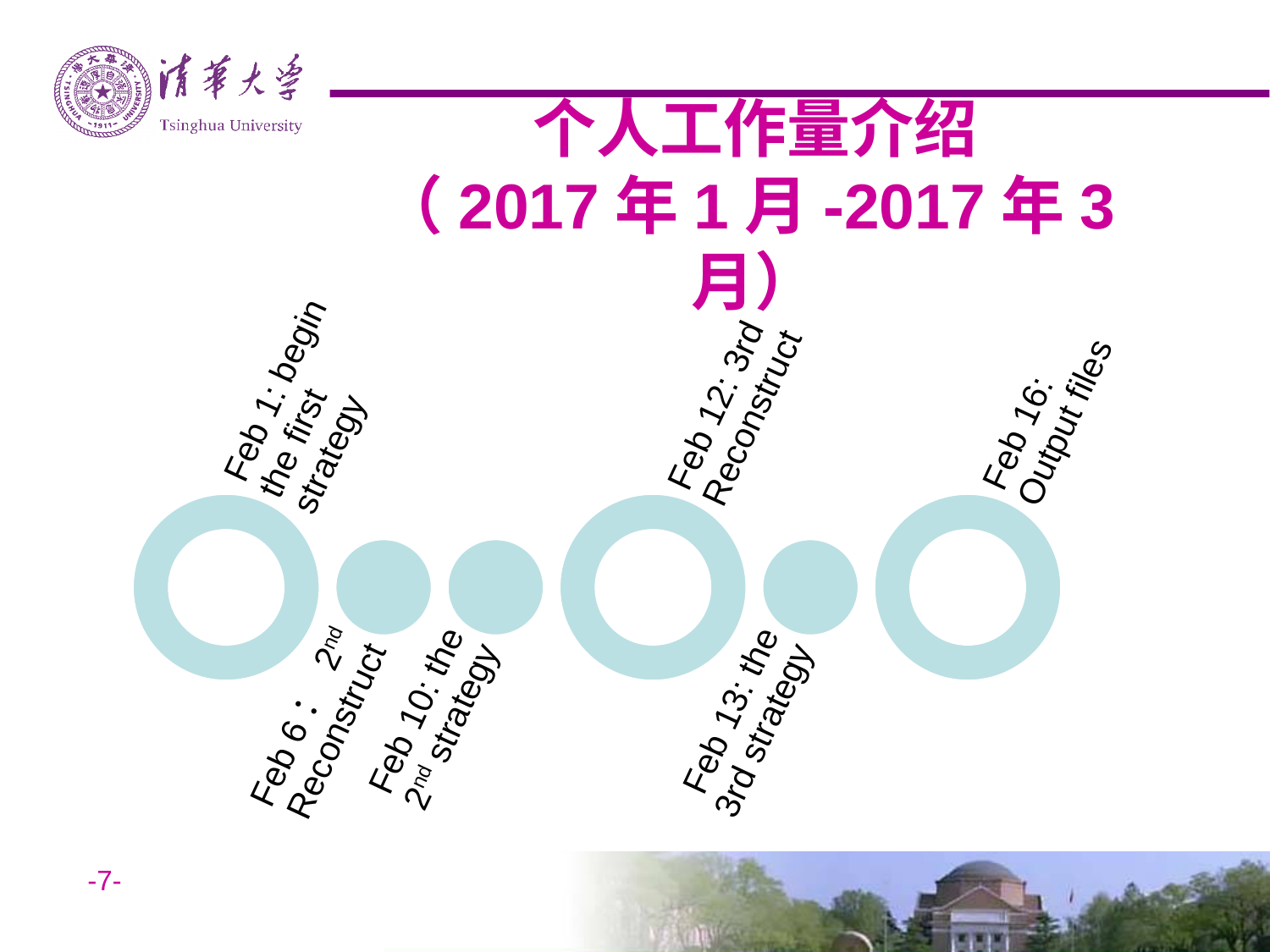

# 个人工作量介绍 （2017年1月-2017年3月）
Feb 1: begin the first strategy
Feb 6： 2nd Reconstruct
Feb 10: the 2nd strategy
Feb 12: 3rd Reconstruct
Feb 13: the 3rd strategy
Feb 16: Output files